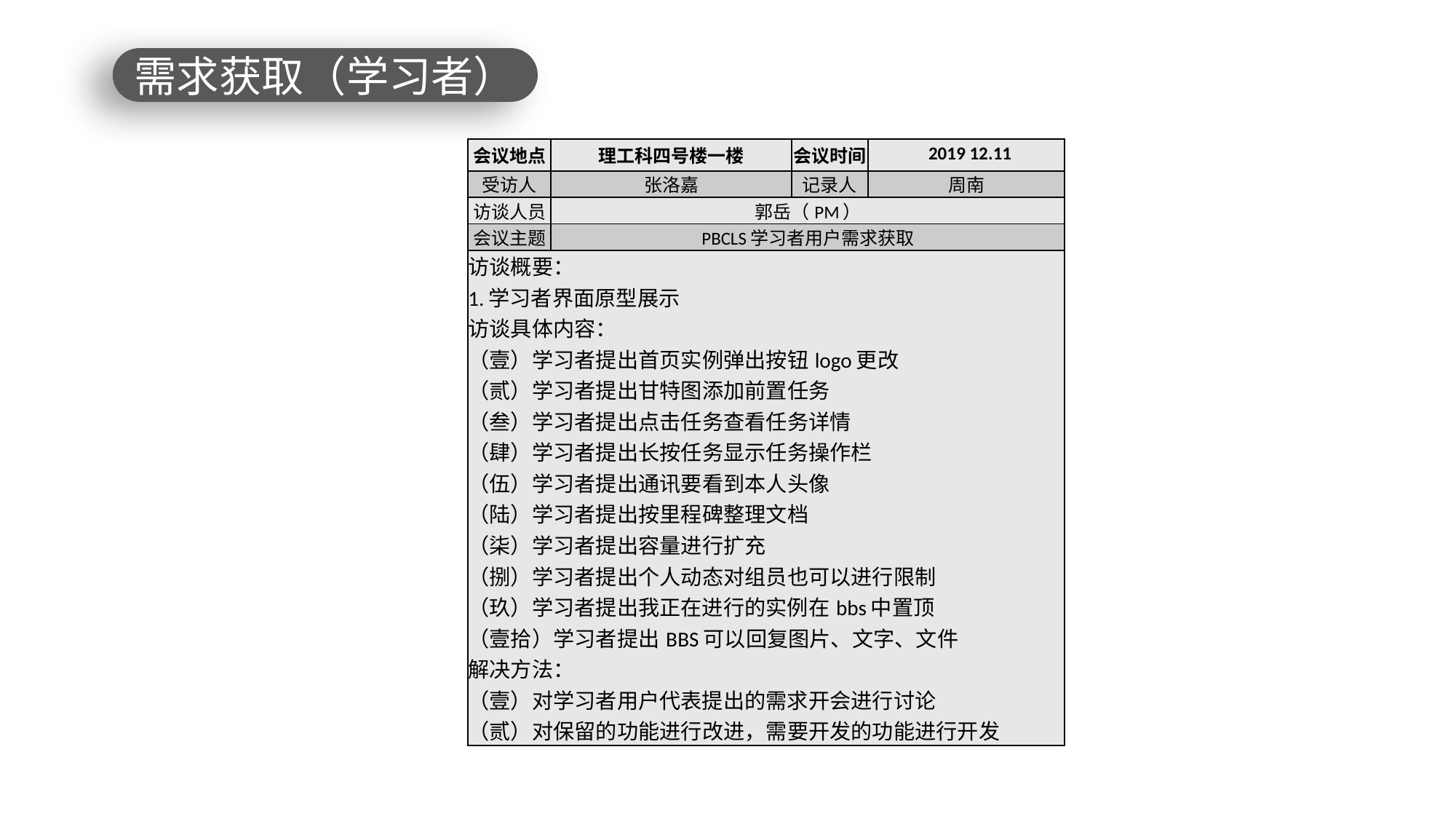

需求获取（学习者）
| 会议地点 | 理工科四号楼一楼 | 会议时间 | 2019 12.11 |
| --- | --- | --- | --- |
| 受访人 | 张洛嘉 | 记录人 | 周南 |
| 访谈人员 | 郭岳（PM） |  |  |
| 会议主题 | PBCLS学习者用户需求获取 |  |  |
| 访谈概要： 1.学习者界面原型展示 访谈具体内容： （壹）学习者提出首页实例弹出按钮logo更改 （贰）学习者提出甘特图添加前置任务 （叁）学习者提出点击任务查看任务详情 （肆）学习者提出长按任务显示任务操作栏 （伍）学习者提出通讯要看到本人头像 （陆）学习者提出按里程碑整理文档 （柒）学习者提出容量进行扩充 （捌）学习者提出个人动态对组员也可以进行限制 （玖）学习者提出我正在进行的实例在bbs中置顶 （壹拾）学习者提出BBS可以回复图片、文字、文件 解决方法： （壹）对学习者用户代表提出的需求开会进行讨论 （贰）对保留的功能进行改进，需要开发的功能进行开发 |  |  |  |